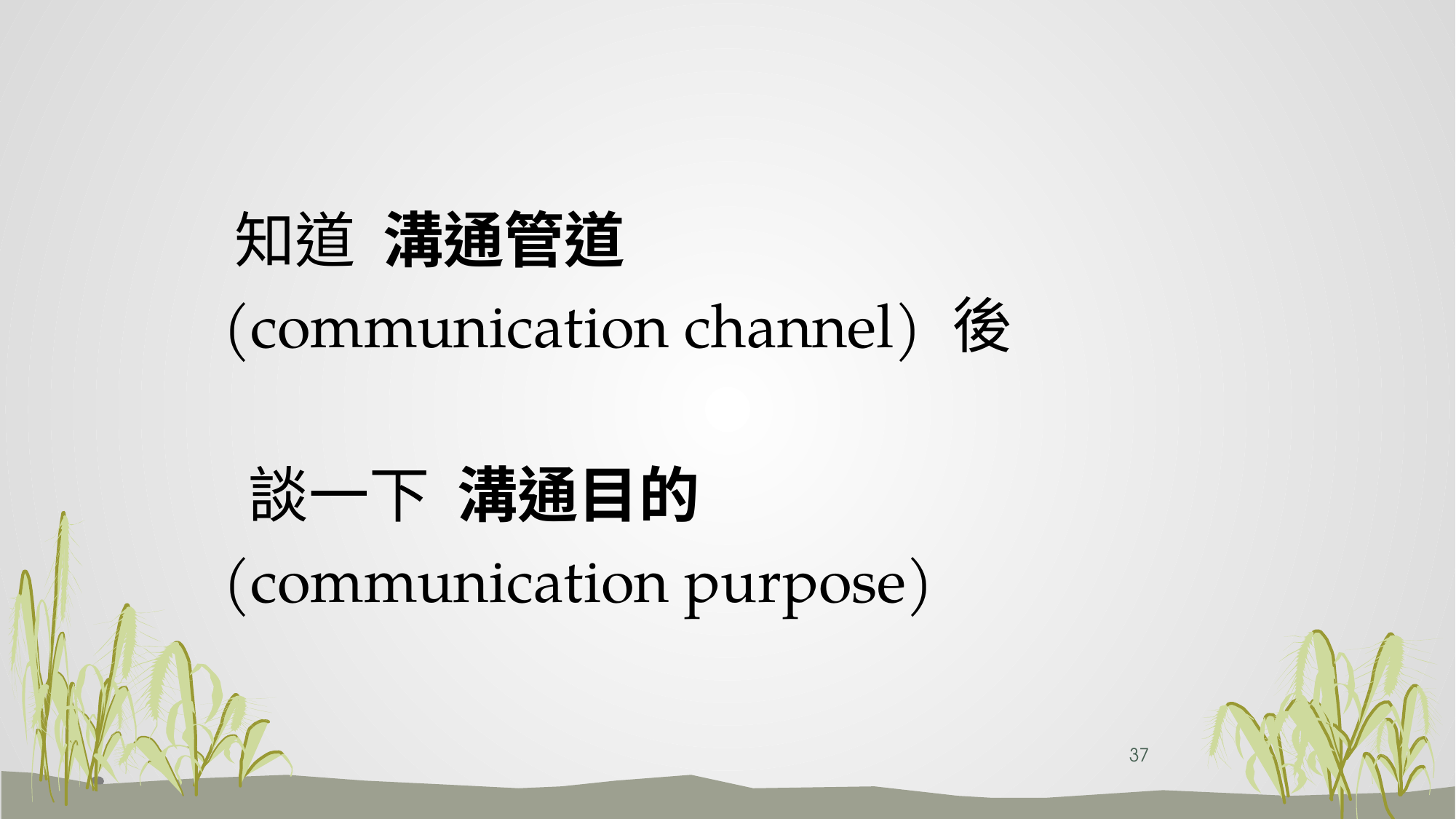

#
  知道  溝通管道
  (communication channel) 後

   談一下  溝通目的
  (communication purpose)
37